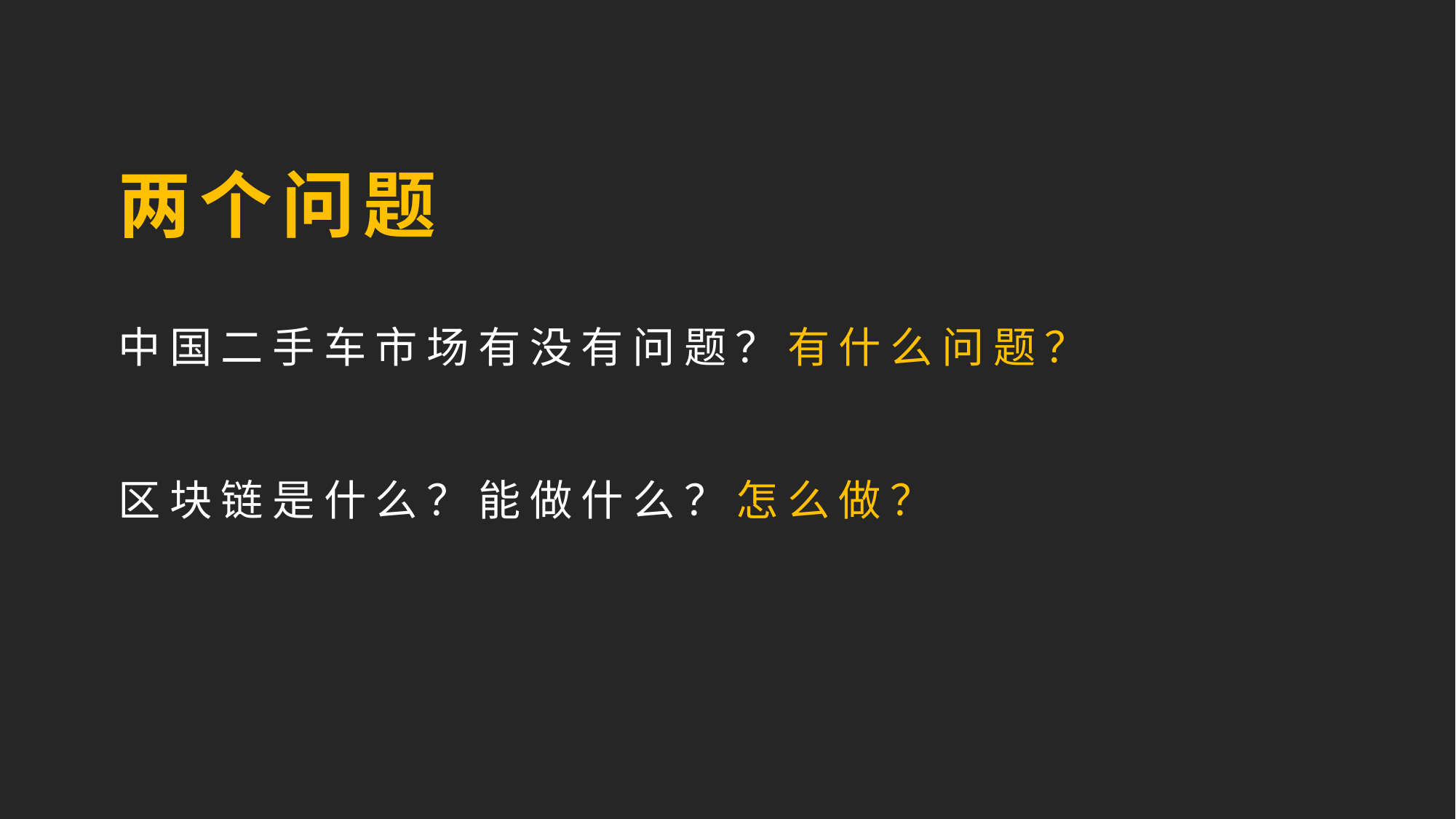

两个问题

中国二手车市场有没有问题？有什么问题？

区块链是什么？能做什么？怎么做？